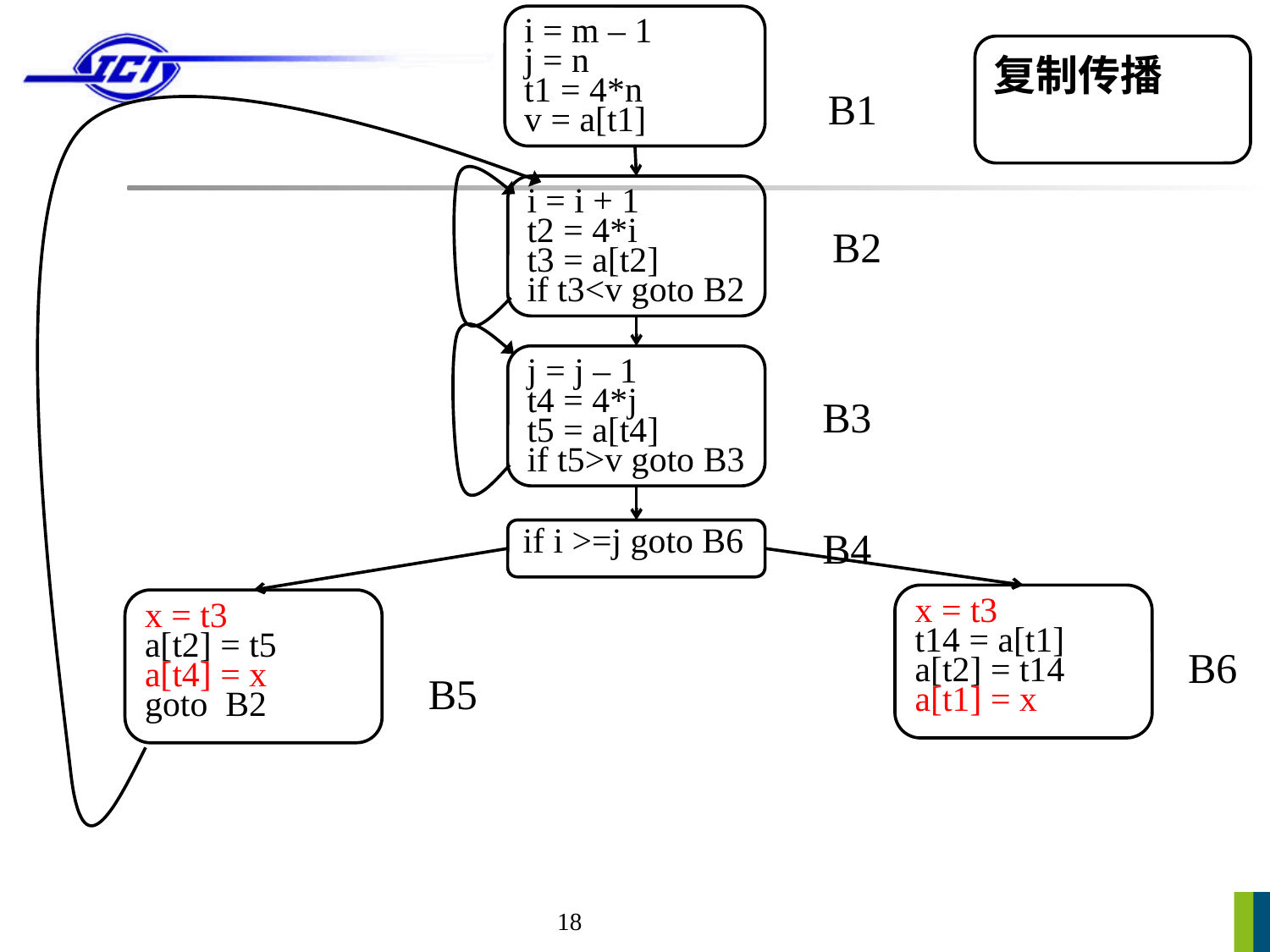

i = m – 1
j = n
t1 = 4*n
v = a[t1]
复制传播
B1

i = i + 1
t2 = 4*i
t3 = a[t2]
if t3<v goto B2
B2

j = j – 1
t4 = 4*j
t5 = a[t4]
if t5>v goto B3
B3
B4
if i >=j goto B6
x = t3
t14 = a[t1]
a[t2] = t14
a[t1] = x
x = t3
a[t2] = t5
a[t4] = x
goto  B2

B6
B5